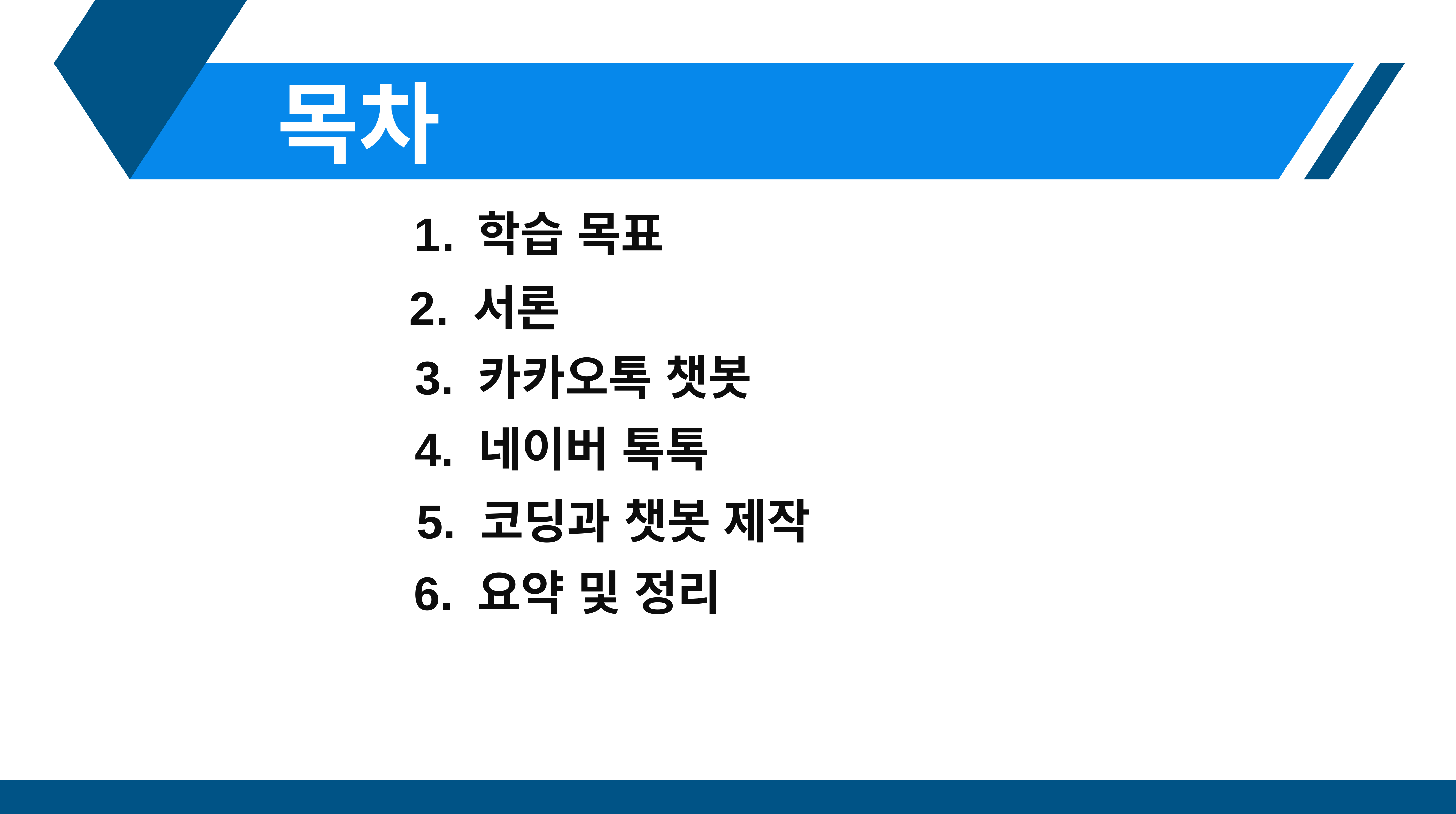

목차
학습 목표
2. 서론
3. 카카오톡 챗봇
4. 네이버 톡톡
5. 코딩과 챗봇 제작
6. 요약 및 정리